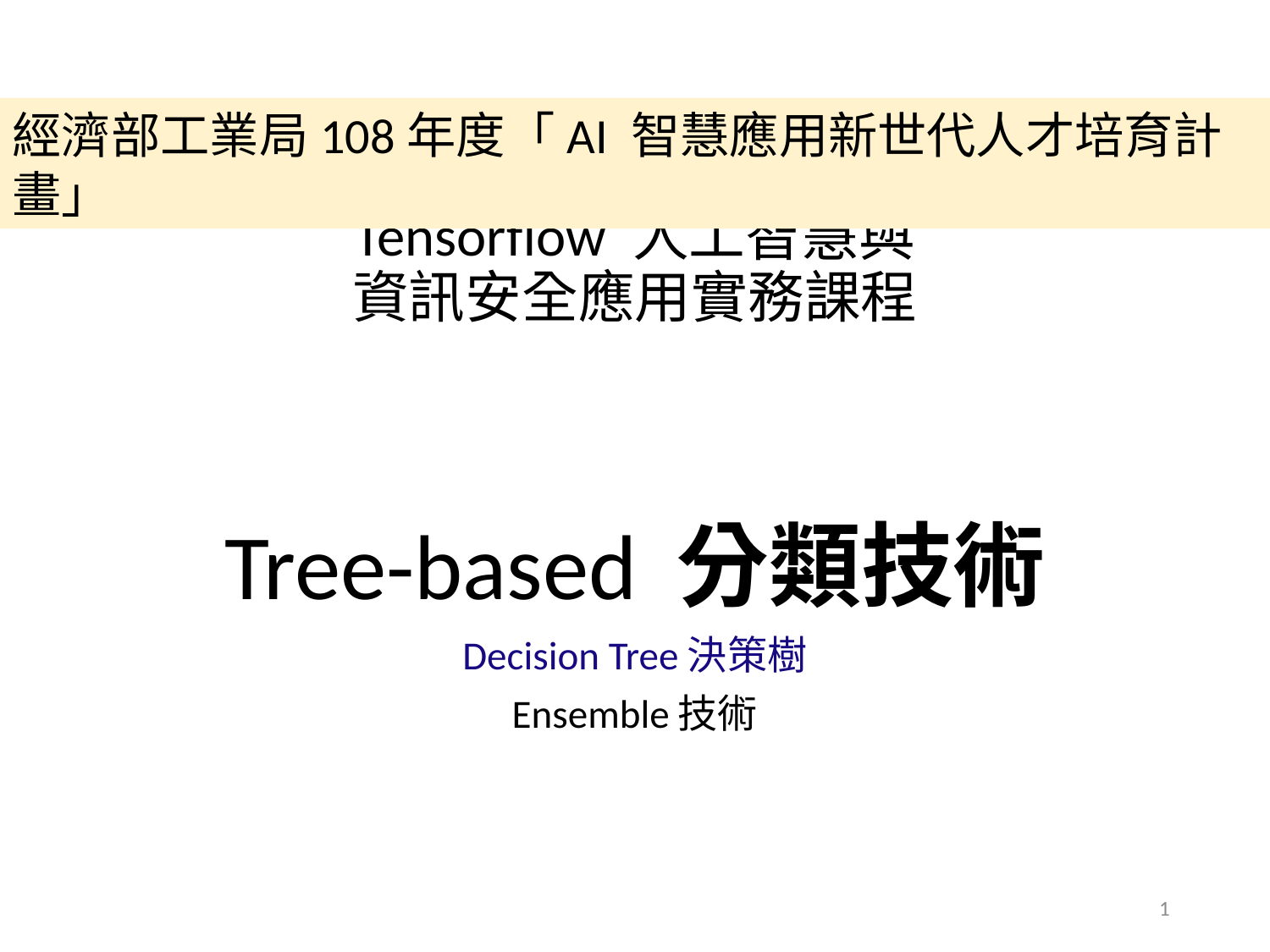

經濟部工業局108年度「AI 智慧應用新世代人才培育計畫」
# Tensorflow 人工智慧與 資訊安全應用實務課程
Tree-based 分類技術
Decision Tree決策樹
Ensemble技術
1